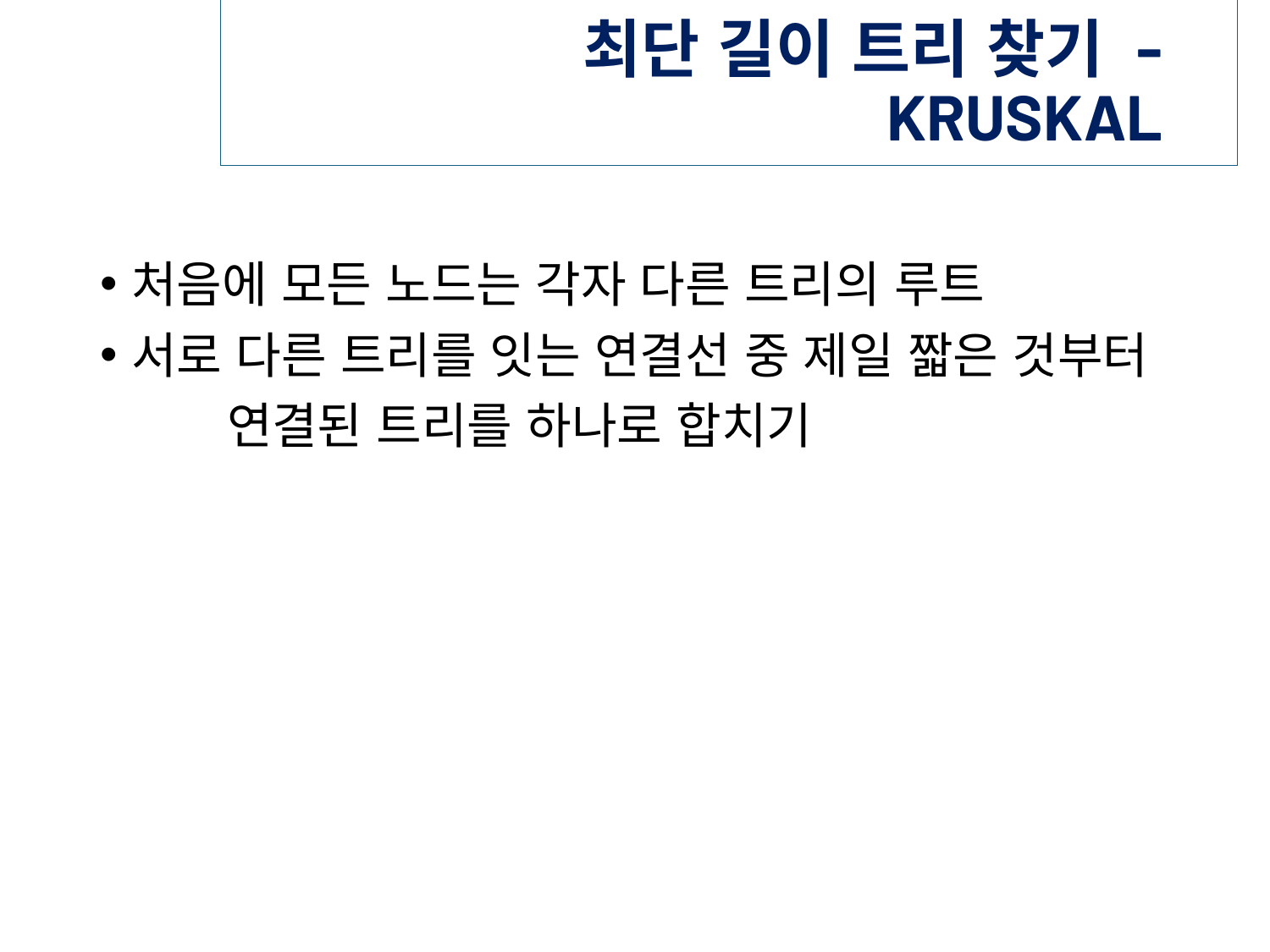

# 최단 길이 트리 찾기 - KRUSKAL
처음에 모든 노드는 각자 다른 트리의 루트
서로 다른 트리를 잇는 연결선 중 제일 짧은 것부터
	연결된 트리를 하나로 합치기